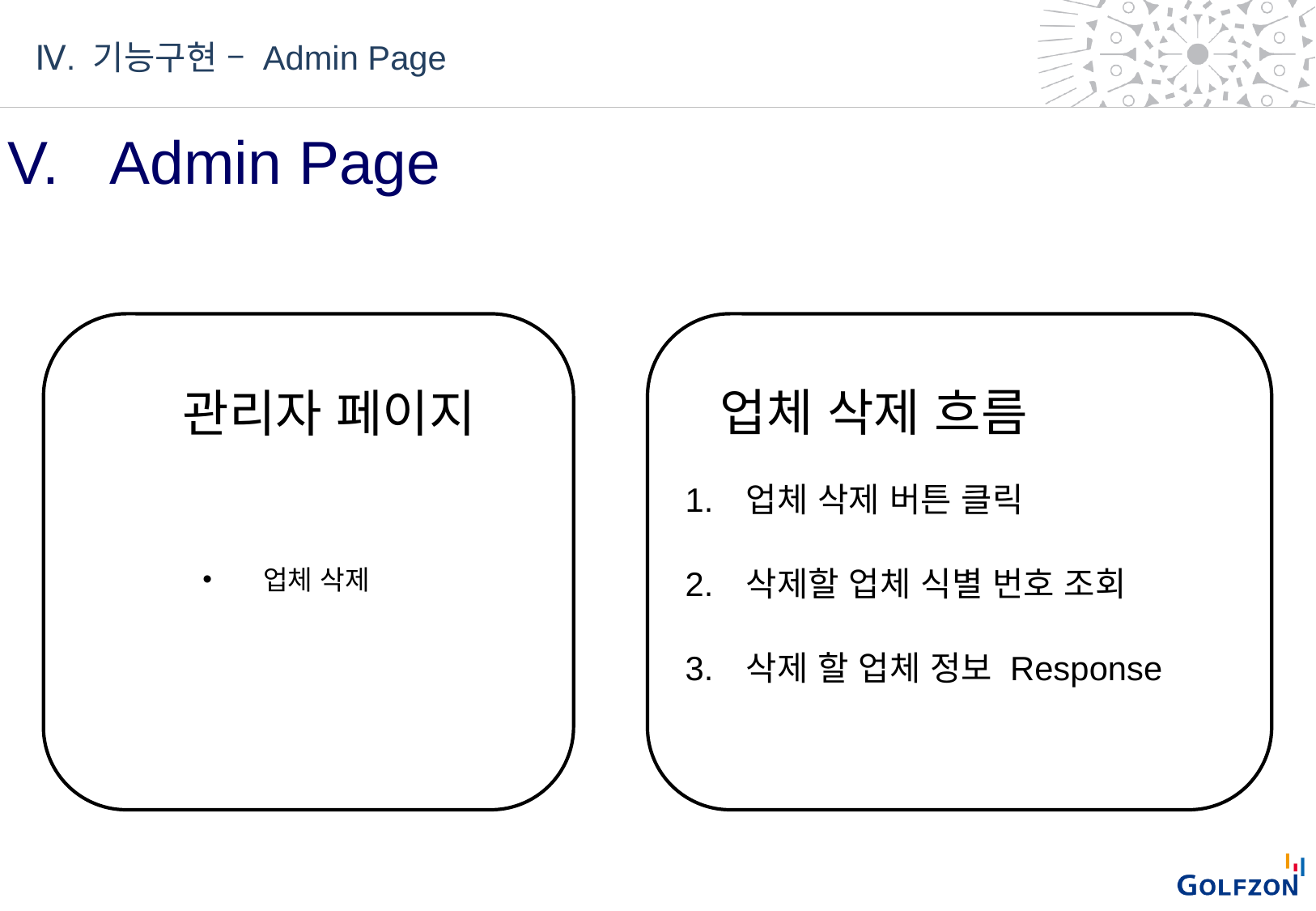

Ⅳ. 기능구현 – Admin Page
V. 	Admin Page

업체 삭제

업체 삭제 버튼 클릭

삭제할 업체 식별 번호 조회

삭제 할 업체 정보 Response
업체 삭제 흐름
관리자 페이지